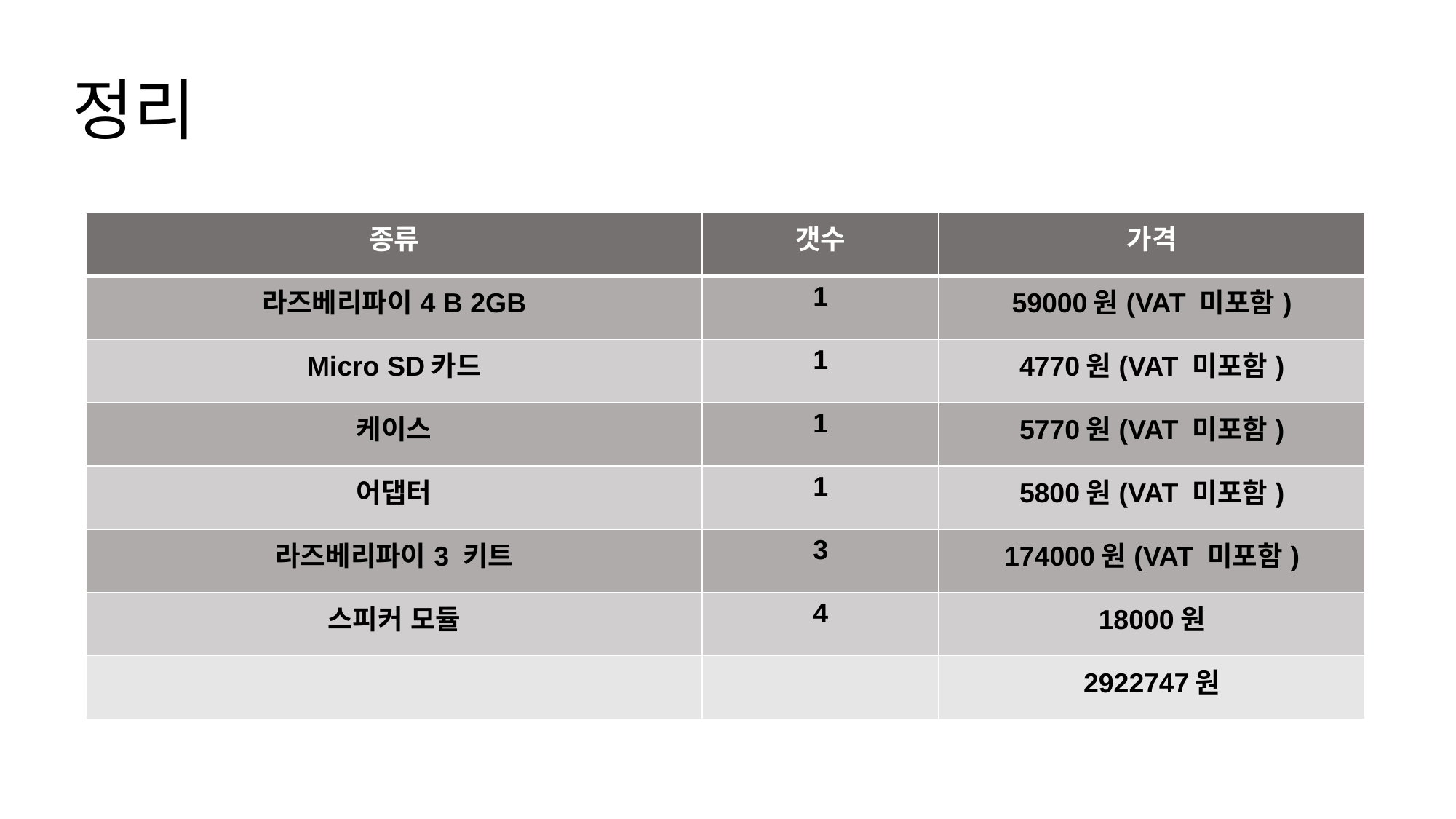

# 정리
| 종류 | 갯수 | 가격 |
| --- | --- | --- |
| 라즈베리파이4 B 2GB | 1 | 59000원(VAT 미포함) |
| Micro SD카드 | 1 | 4770원(VAT 미포함) |
| 케이스 | 1 | 5770원(VAT 미포함) |
| 어댑터 | 1 | 5800원(VAT 미포함) |
| 라즈베리파이3 키트 | 3 | 174000원(VAT 미포함) |
| 스피커 모듈 | 4 | 18000원 |
|  |  | 2922747원 |